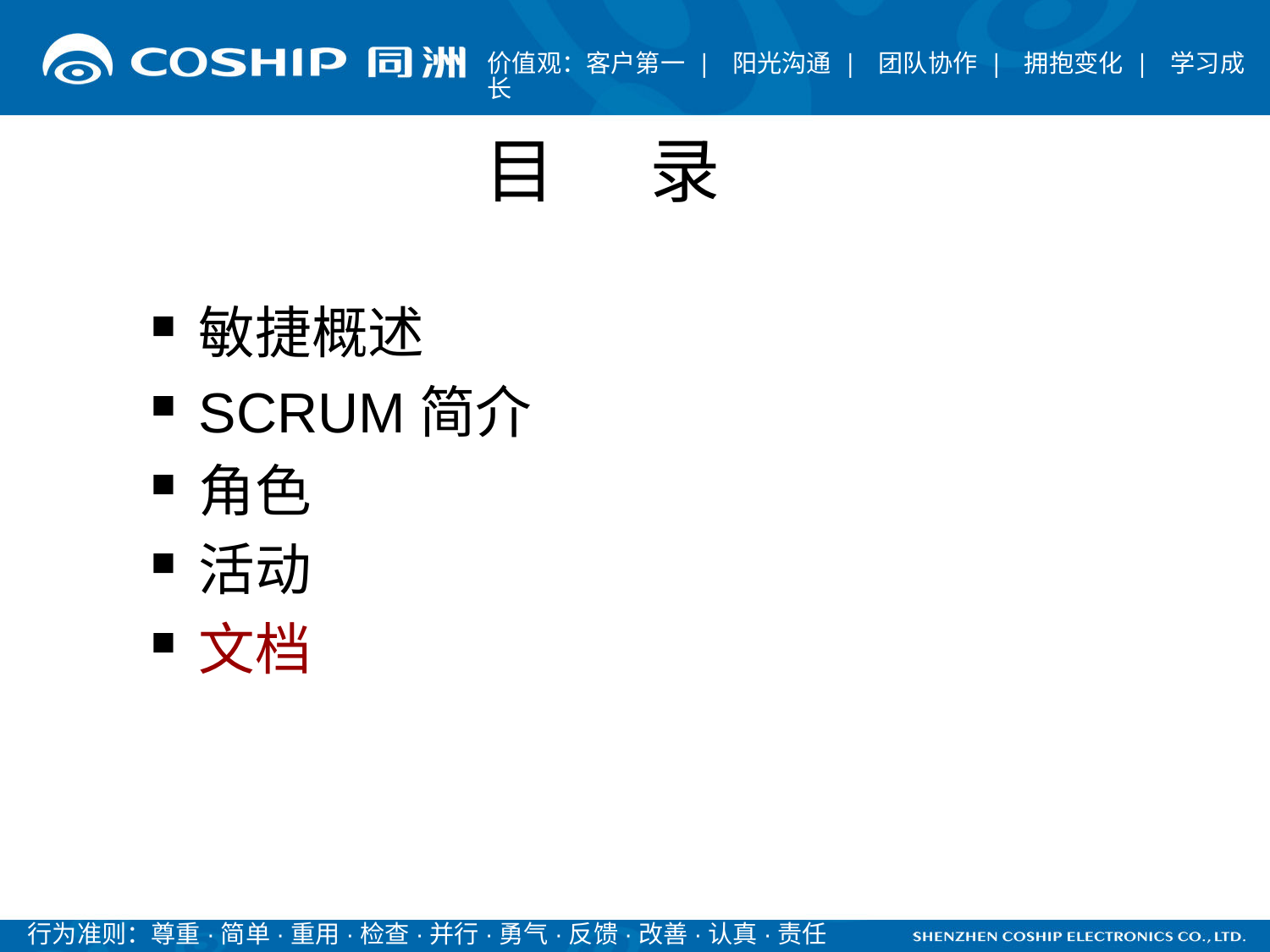

目      录
敏捷概述
SCRUM简介
角色
活动
文档